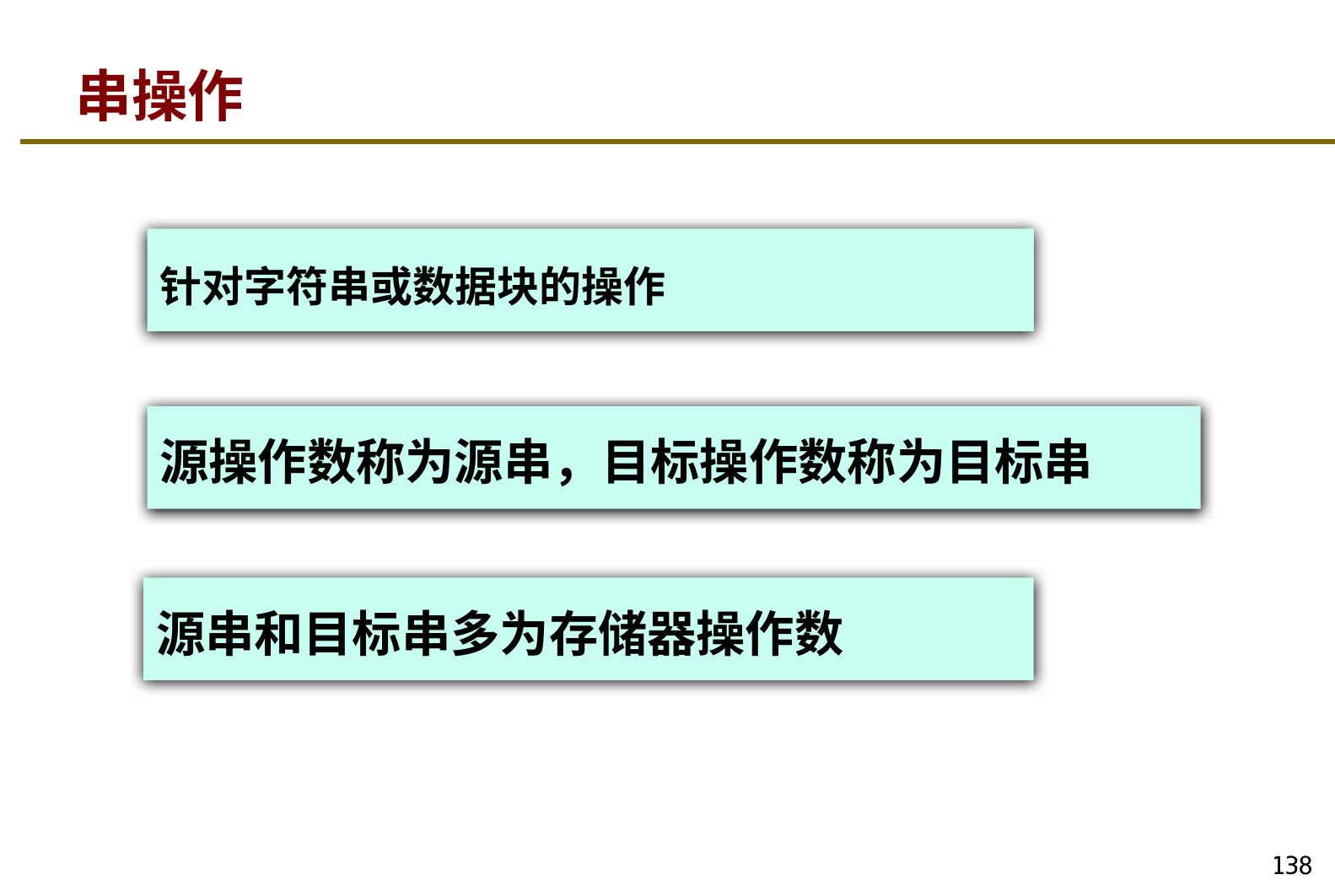

# 串操作
针对字符串或数据块的操作
源操作数称为源串，目标操作数称为目标串
源串和目标串多为存储器操作数
138